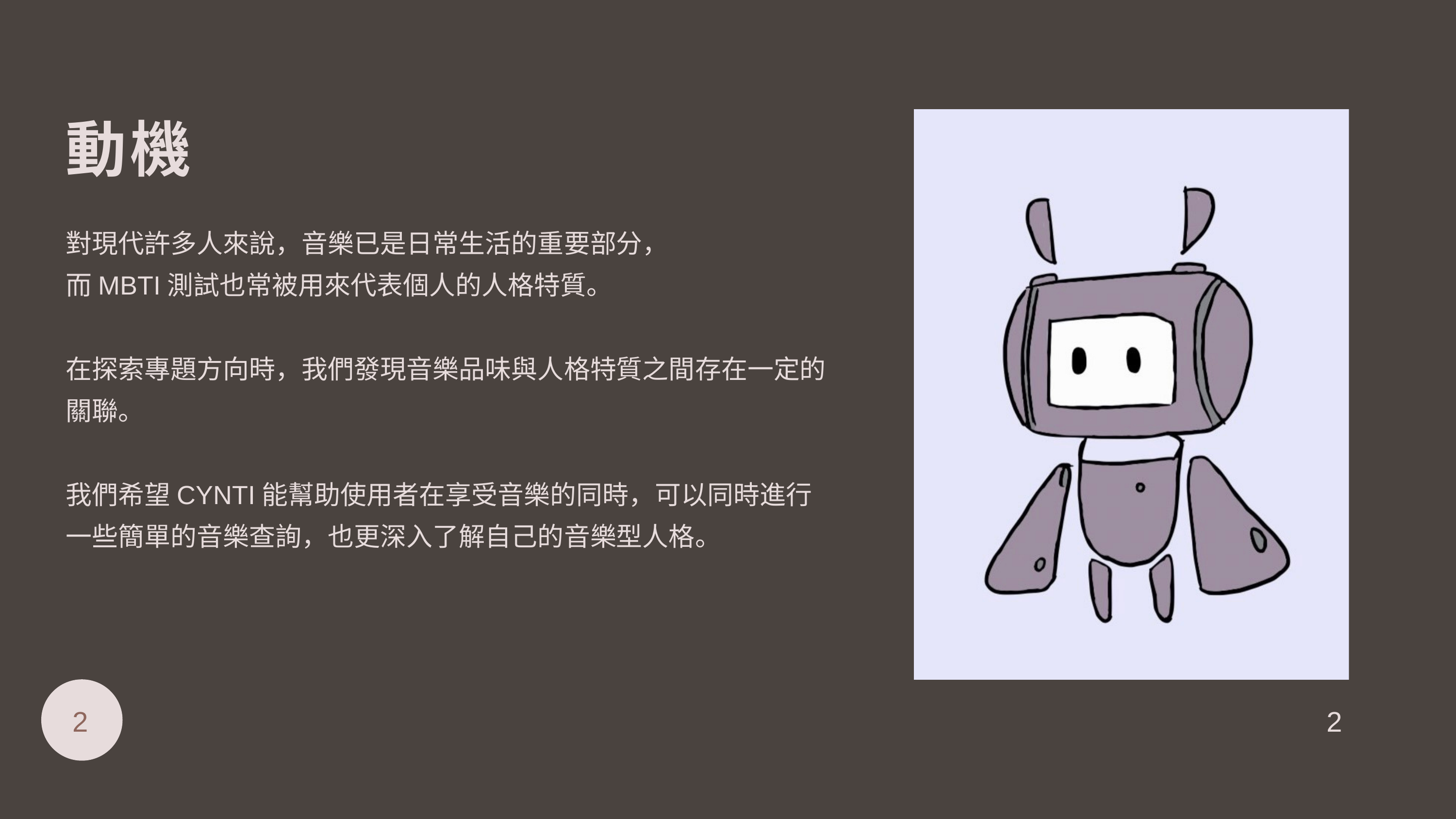

動機

對現代許多人來說，音樂已是日常生活的重要部分，
而MBTI測試也常被用來代表個人的人格特質。

在探索專題方向時，我們發現音樂品味與人格特質之間存在一定的關聯。

我們希望CYNTI能幫助使用者在享受音樂的同時，可以同時進行一些簡單的音樂查詢，也更深入了解自己的音樂型人格。

2
2